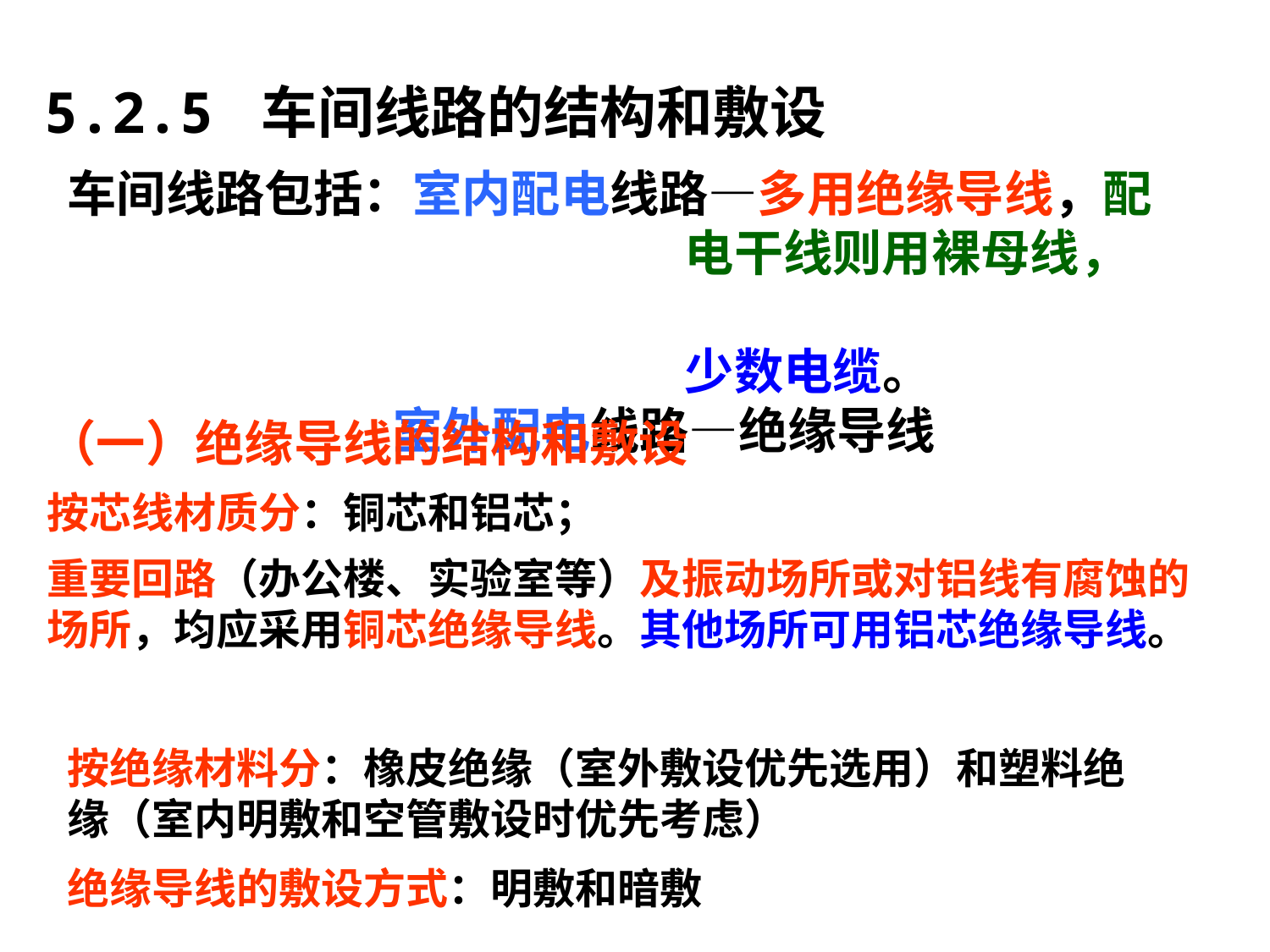

# 5.2.5 车间线路的结构和敷设
车间线路包括：室内配电线路—多用绝缘导线，配
                                                      电干线则用裸母线，
                                                      少数电缆。
                            室外配电线路—绝缘导线
（一）绝缘导线的结构和敷设
按芯线材质分：铜芯和铝芯；
重要回路（办公楼、实验室等）及振动场所或对铝线有腐蚀的场所，均应采用铜芯绝缘导线。其他场所可用铝芯绝缘导线。
按绝缘材料分：橡皮绝缘（室外敷设优先选用）和塑料绝缘（室内明敷和空管敷设时优先考虑）
绝缘导线的敷设方式：明敷和暗敷